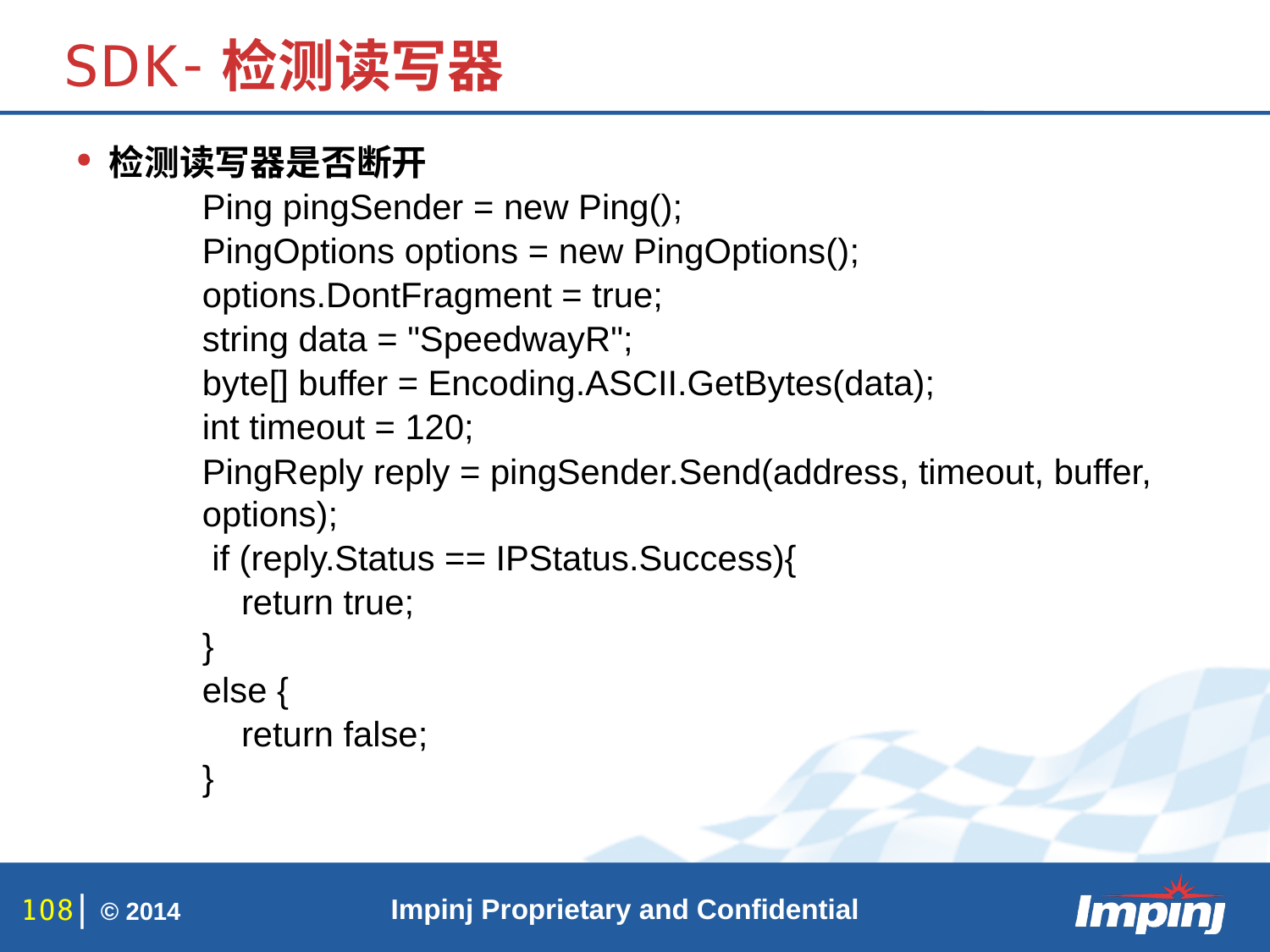

# SDK-检测读写器
检测读写器是否断开
Ping pingSender = new Ping();
PingOptions options = new PingOptions();
options.DontFragment = true;
string data = "SpeedwayR";
byte[] buffer = Encoding.ASCII.GetBytes(data);
int timeout = 120;
PingReply reply = pingSender.Send(address, timeout, buffer, options);
 if (reply.Status == IPStatus.Success){
    return true;
}
else {
    return false;
}